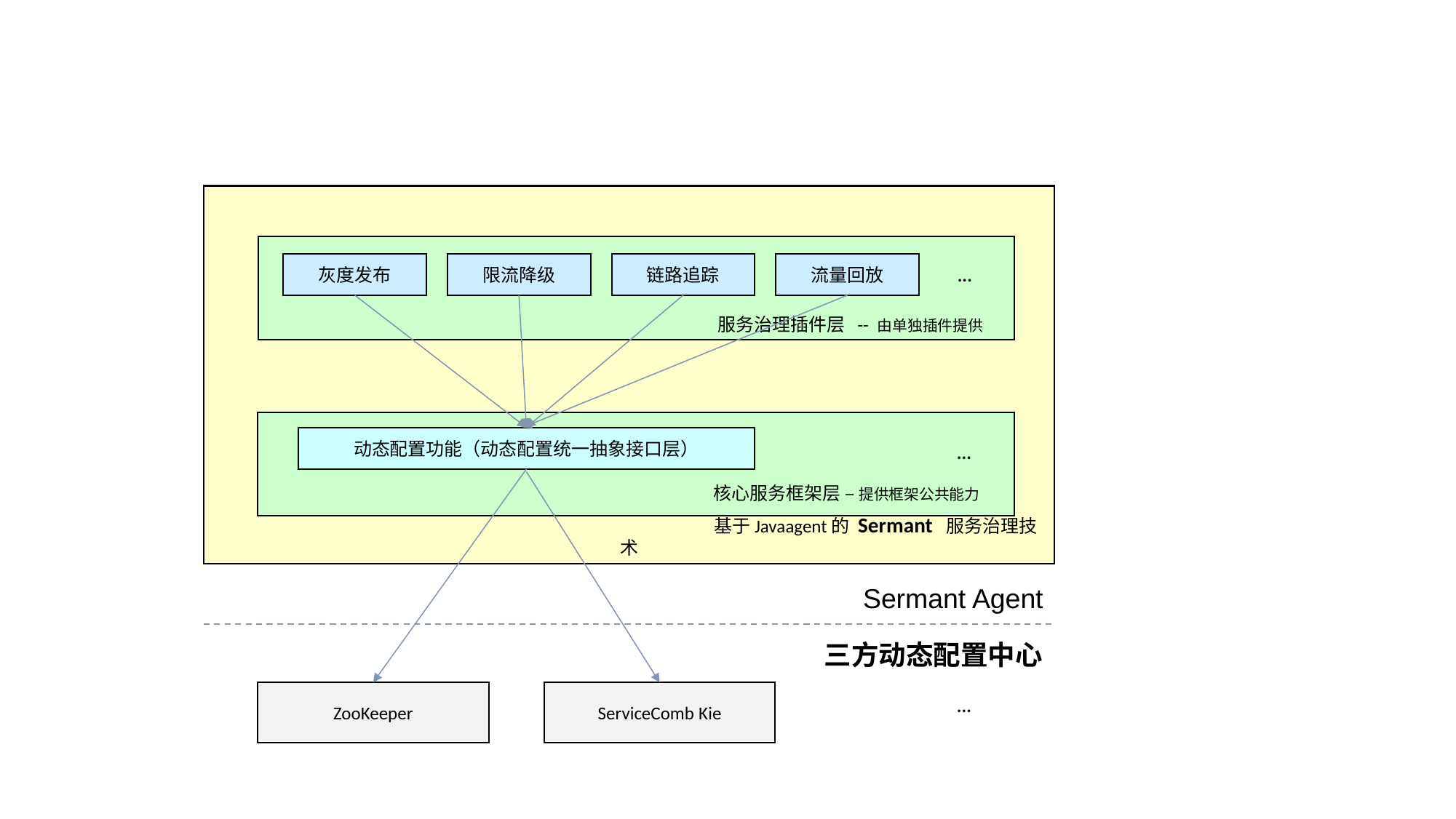

基于Javaagent的 Sermant  服务治理技术

...
流量回放
链路追踪
灰度发布
限流降级
服务治理插件层  -- 由单独插件提供

动态配置功能（动态配置统一抽象接口层）
...
核心服务框架层 – 提供框架公共能力
Sermant Agent
三方动态配置中心
ZooKeeper
ServiceComb Kie
...